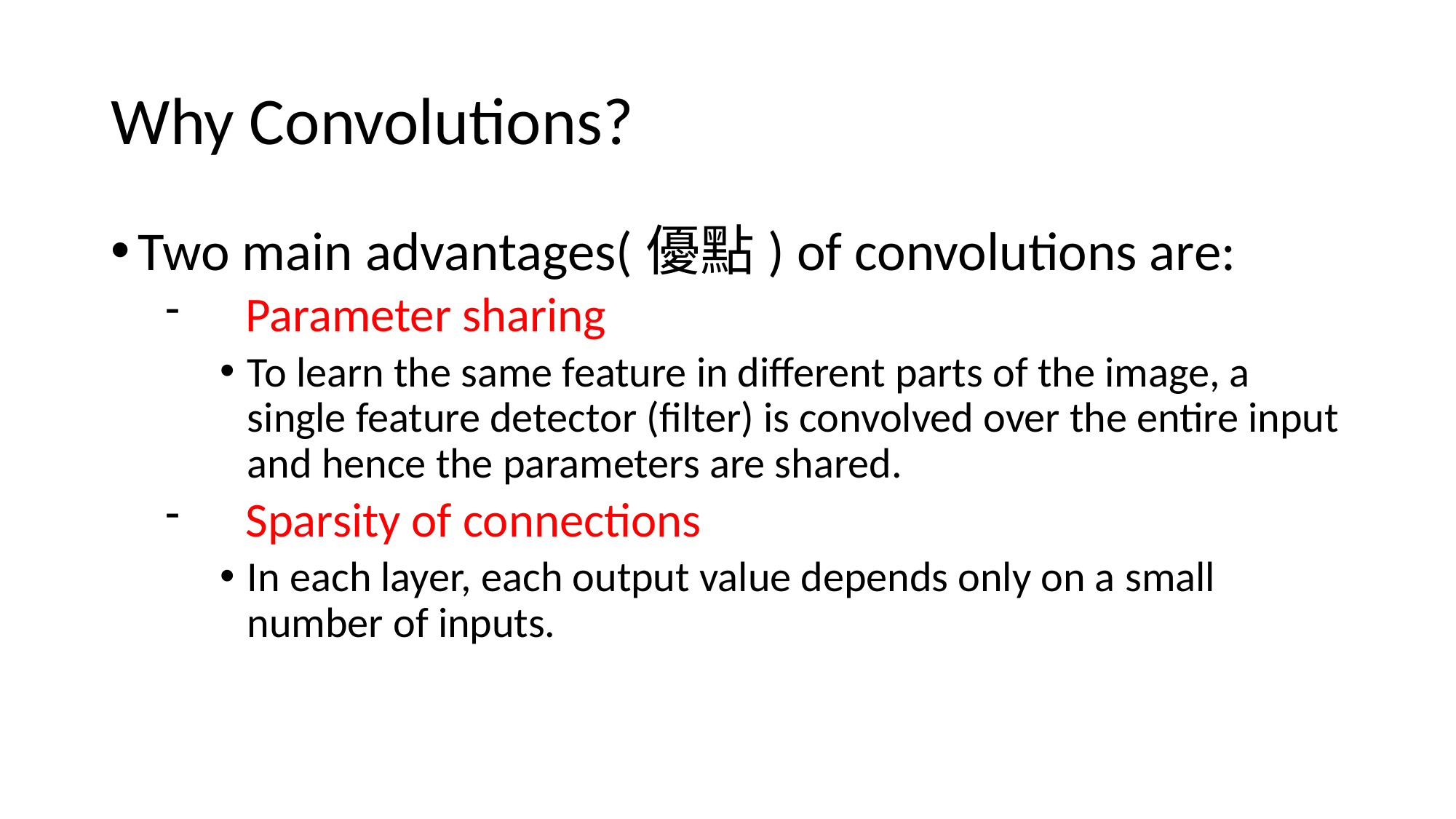

# Why Convolutions?
Two main advantages(優點) of convolutions are:
　Parameter sharing
To learn the same feature in different parts of the image, a single feature detector (filter) is convolved over the entire input and hence the parameters are shared.
　Sparsity of connections
In each layer, each output value depends only on a small number of inputs.